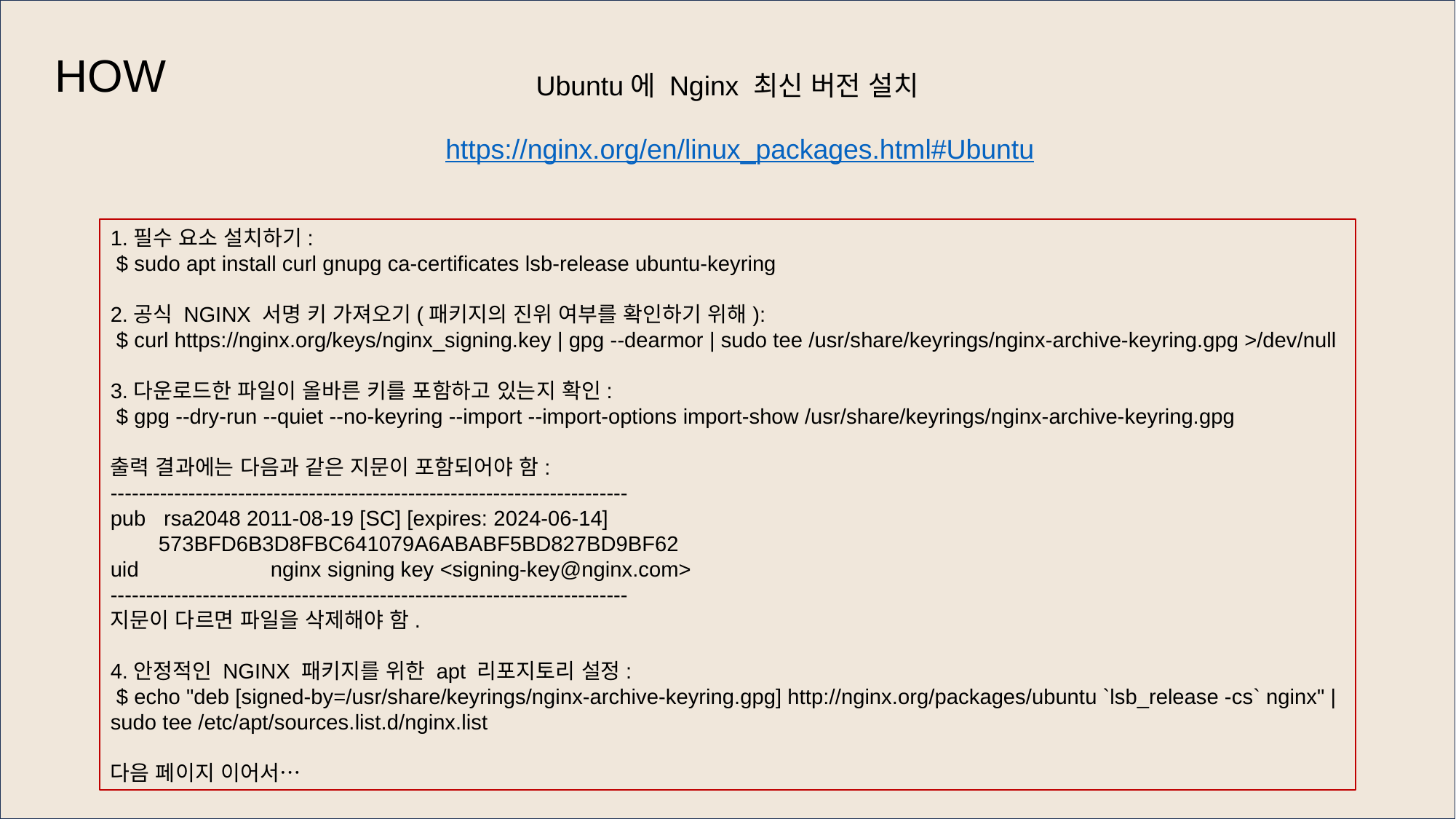

HOW
Ubuntu에 Nginx 최신 버전 설치
https://nginx.org/en/linux_packages.html#Ubuntu
1.필수 요소 설치하기:
 $ sudo apt install curl gnupg ca-certificates lsb-release ubuntu-keyring

2.공식 NGINX 서명 키 가져오기(패키지의 진위 여부를 확인하기 위해):
 $ curl https://nginx.org/keys/nginx_signing.key | gpg --dearmor | sudo tee /usr/share/keyrings/nginx-archive-keyring.gpg >/dev/null

3.다운로드한 파일이 올바른 키를 포함하고 있는지 확인:
 $ gpg --dry-run --quiet --no-keyring --import --import-options import-show /usr/share/keyrings/nginx-archive-keyring.gpg

출력 결과에는 다음과 같은 지문이 포함되어야 함:
-------------------------------------------------------------------------
pub   rsa2048 2011-08-19 [SC] [expires: 2024-06-14]
        573BFD6B3D8FBC641079A6ABABF5BD827BD9BF62
uid                      nginx signing key <signing-key@nginx.com>
-------------------------------------------------------------------------
지문이 다르면 파일을 삭제해야 함.

4.안정적인 NGINX 패키지를 위한 apt 리포지토리 설정:
 $ echo "deb [signed-by=/usr/share/keyrings/nginx-archive-keyring.gpg] http://nginx.org/packages/ubuntu `lsb_release -cs` nginx" |
sudo tee /etc/apt/sources.list.d/nginx.list

다음 페이지 이어서…